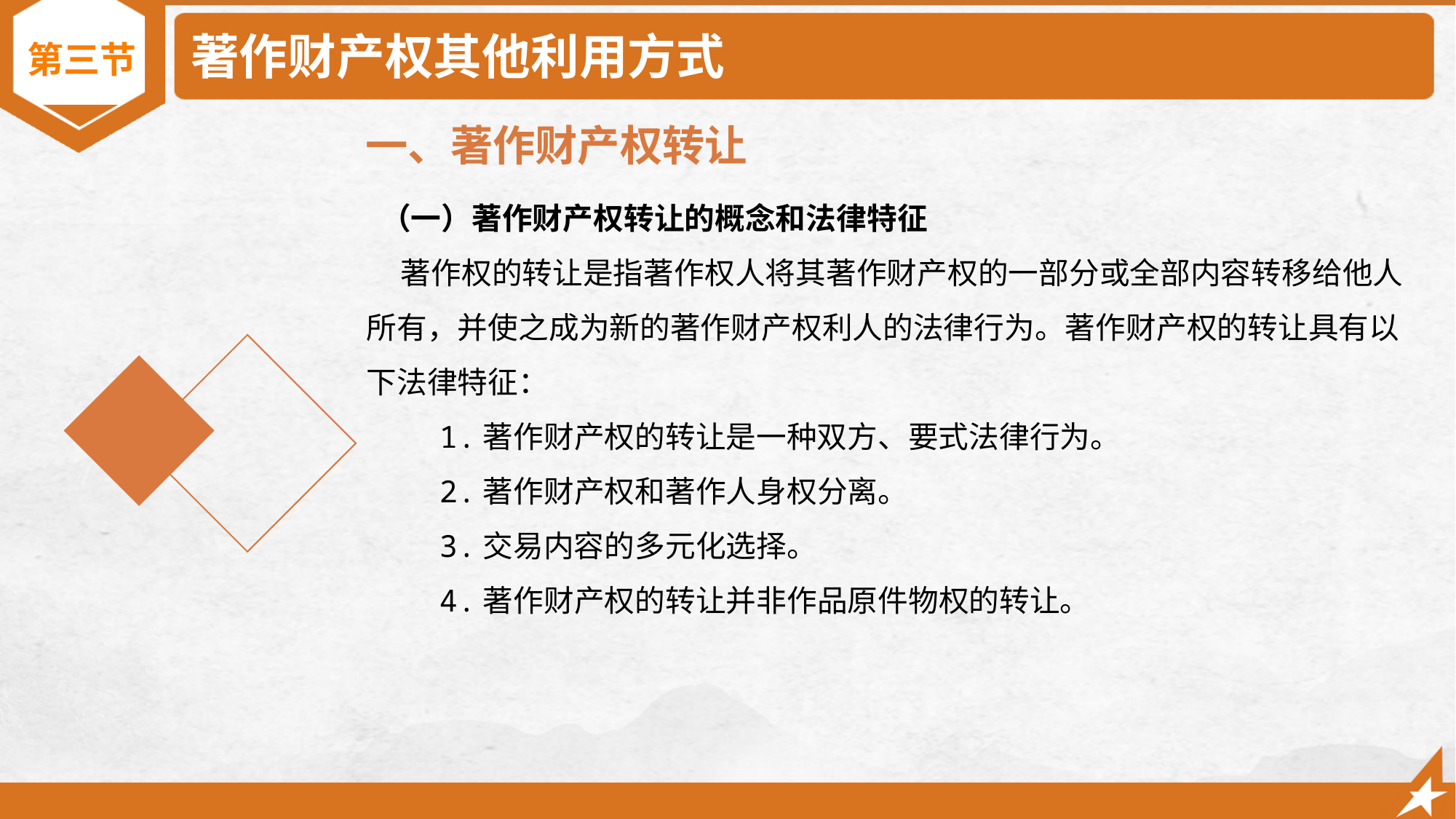

# 著作财产权其他利用方式
第三节
一、著作财产权转让
 （一）著作财产权转让的概念和法律特征
    著作权的转让是指著作权人将其著作财产权的一部分或全部内容转移给他人所有，并使之成为新的著作财产权利人的法律行为。著作财产权的转让具有以下法律特征：
    1.著作财产权的转让是一种双方、要式法律行为。
    2.著作财产权和著作人身权分离。
    3.交易内容的多元化选择。
    4.著作财产权的转让并非作品原件物权的转让。